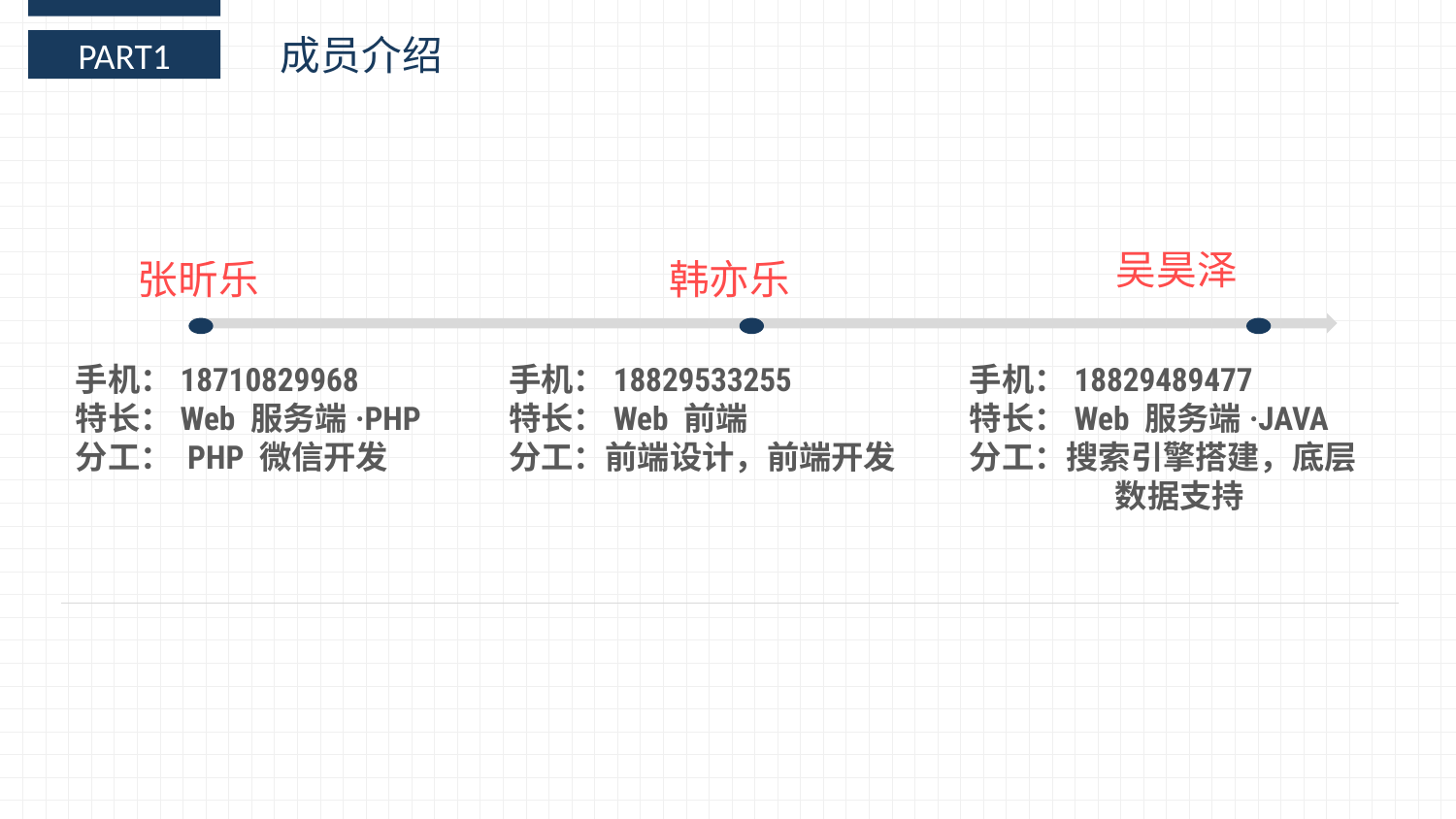

成员介绍
PART1
张昕乐
韩亦乐
吴昊泽

手机：18710829968
特长：Web 服务端·PHP
分工： PHP 微信开发
手机：18829533255
特长：Web 前端
分工：前端设计，前端开发
手机：18829489477
特长：Web 服务端·JAVA
分工：搜索引擎搭建，底层	数据支持